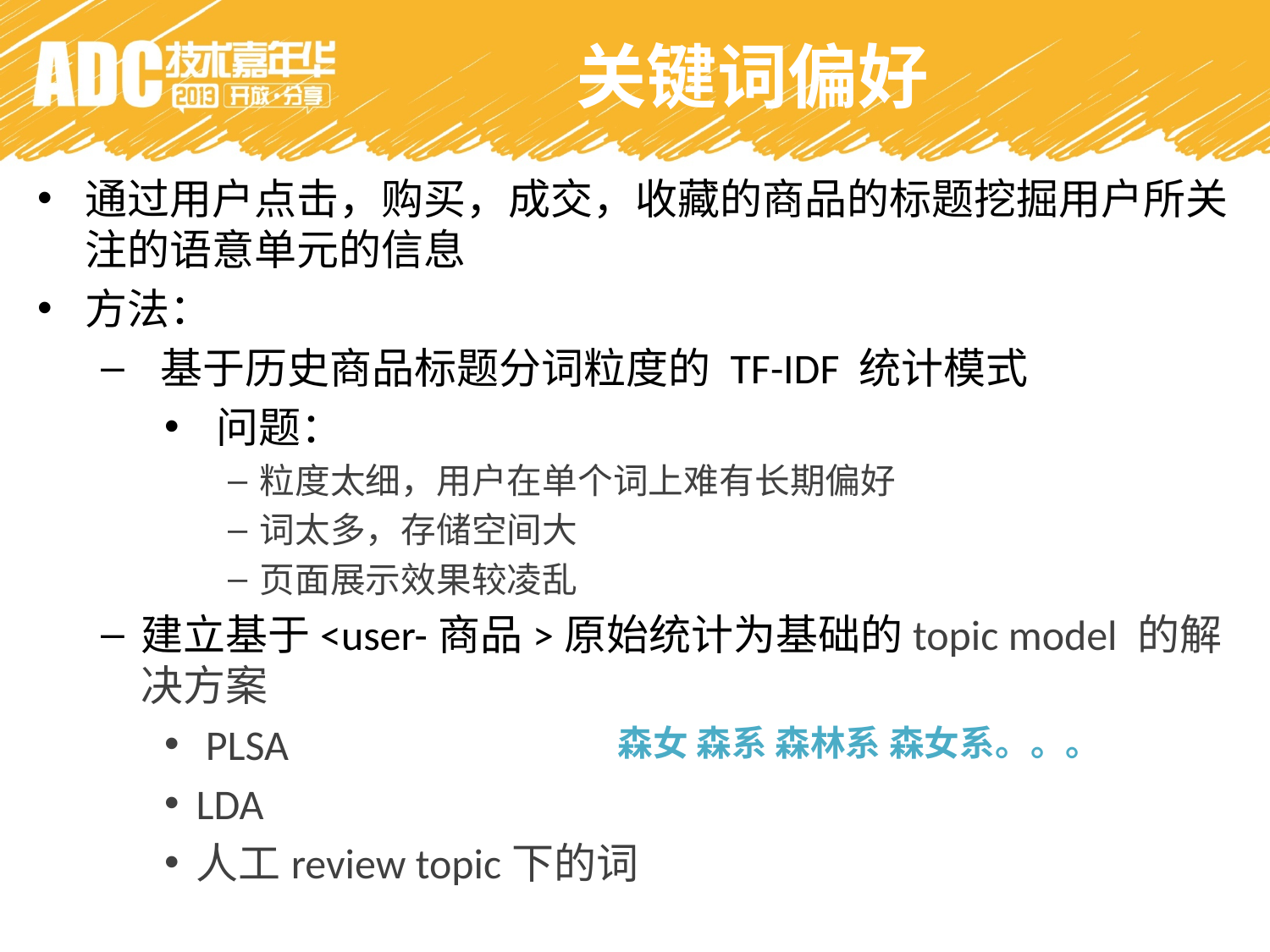

关键词偏好
通过用户点击，购买，成交，收藏的商品的标题挖掘用户所关注的语意单元的信息
方法：
 基于历史商品标题分词粒度的 TF-IDF 统计模式
 问题：
粒度太细，用户在单个词上难有长期偏好
词太多，存储空间大
页面展示效果较凌乱
建立基于<user-商品>原始统计为基础的topic model 的解决方案
 PLSA
LDA
人工review topic下的词
森女 森系 森林系 森女系。。。